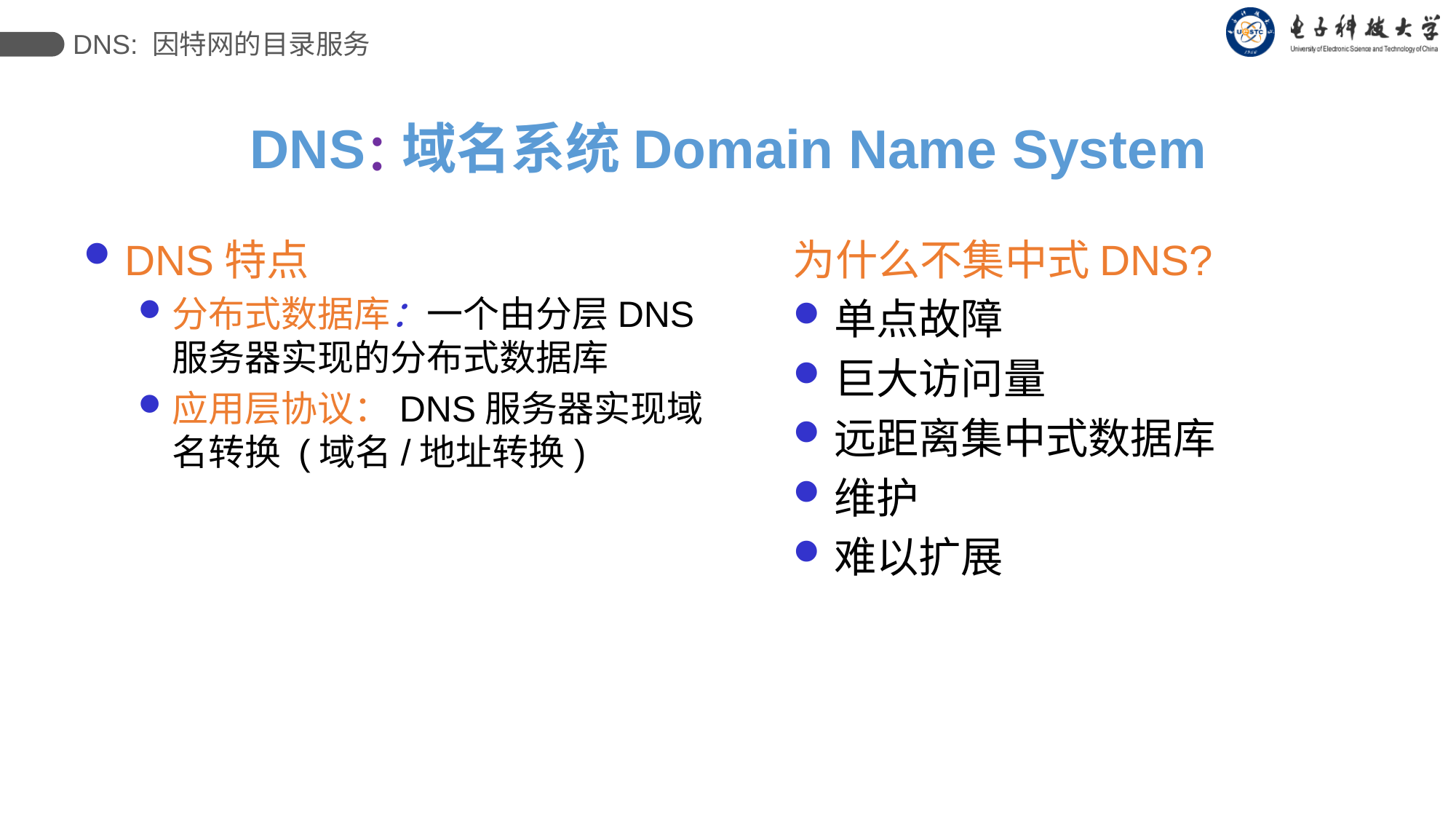

DNS: 因特网的目录服务
DNS:域名系统Domain Name System
DNS特点
分布式数据库：一个由分层DNS服务器实现的分布式数据库
应用层协议：DNS服务器实现域名转换 (域名/地址转换)
为什么不集中式DNS?
单点故障
巨大访问量
远距离集中式数据库
维护
难以扩展